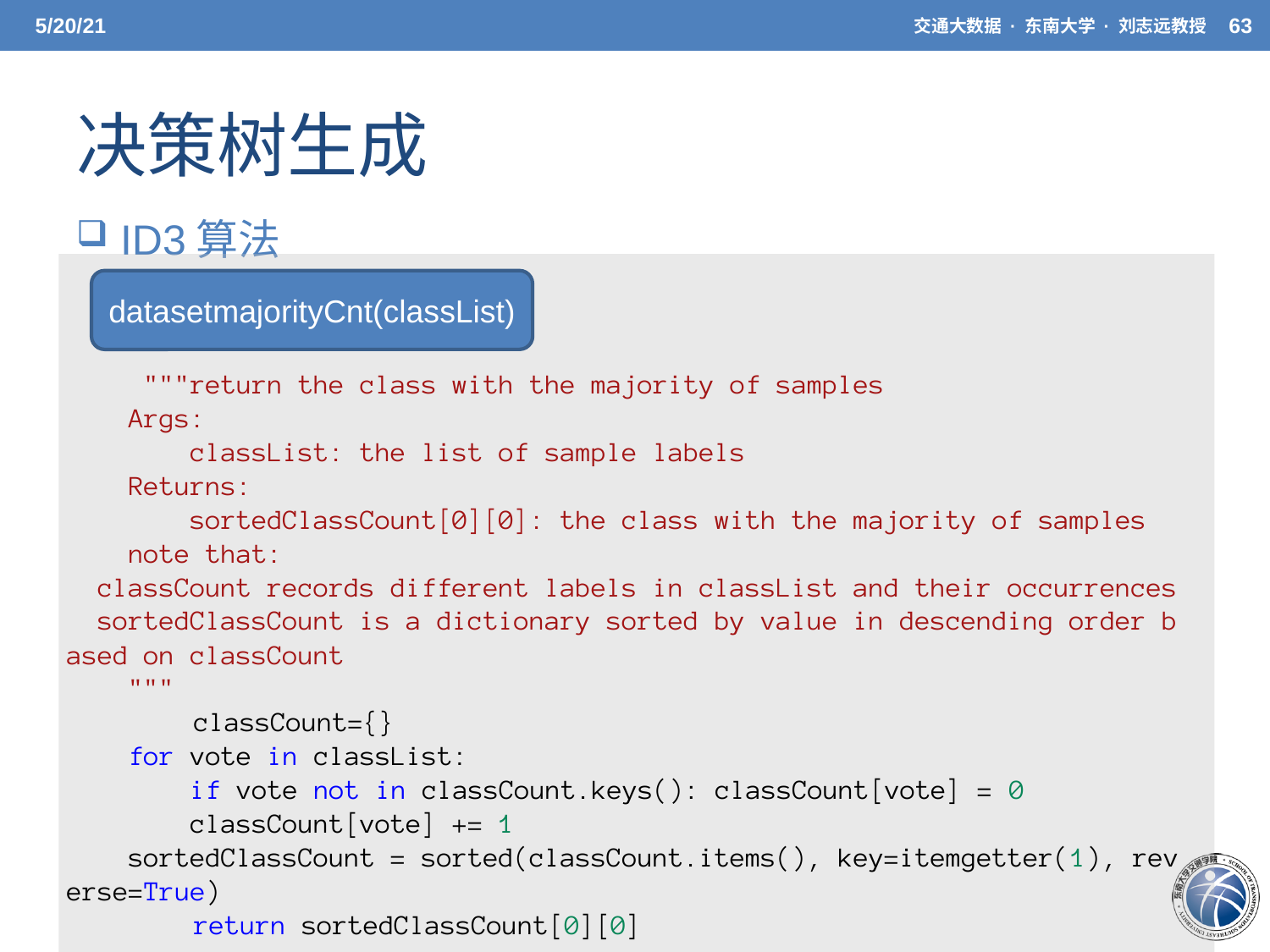

5/20/21
交通大数据 · 东南大学 · 刘志远教授
63
# 决策树生成
 ID3算法

datasetmajorityCnt(classList)
     """return the class with the majority of samples
    Args:
        classList: the list of sample labels
    Returns:
        sortedClassCount[0][0]: the class with the majority of samples
    note that:
  classCount records different labels in classList and their occurrences
  sortedClassCount is a dictionary sorted by value in descending order based on classCount
    """
	classCount={}
    for vote in classList:
        if vote not in classCount.keys(): classCount[vote] = 0
        classCount[vote] += 1
    sortedClassCount = sorted(classCount.items(), key=itemgetter(1), reverse=True)
	return sortedClassCount[0][0]